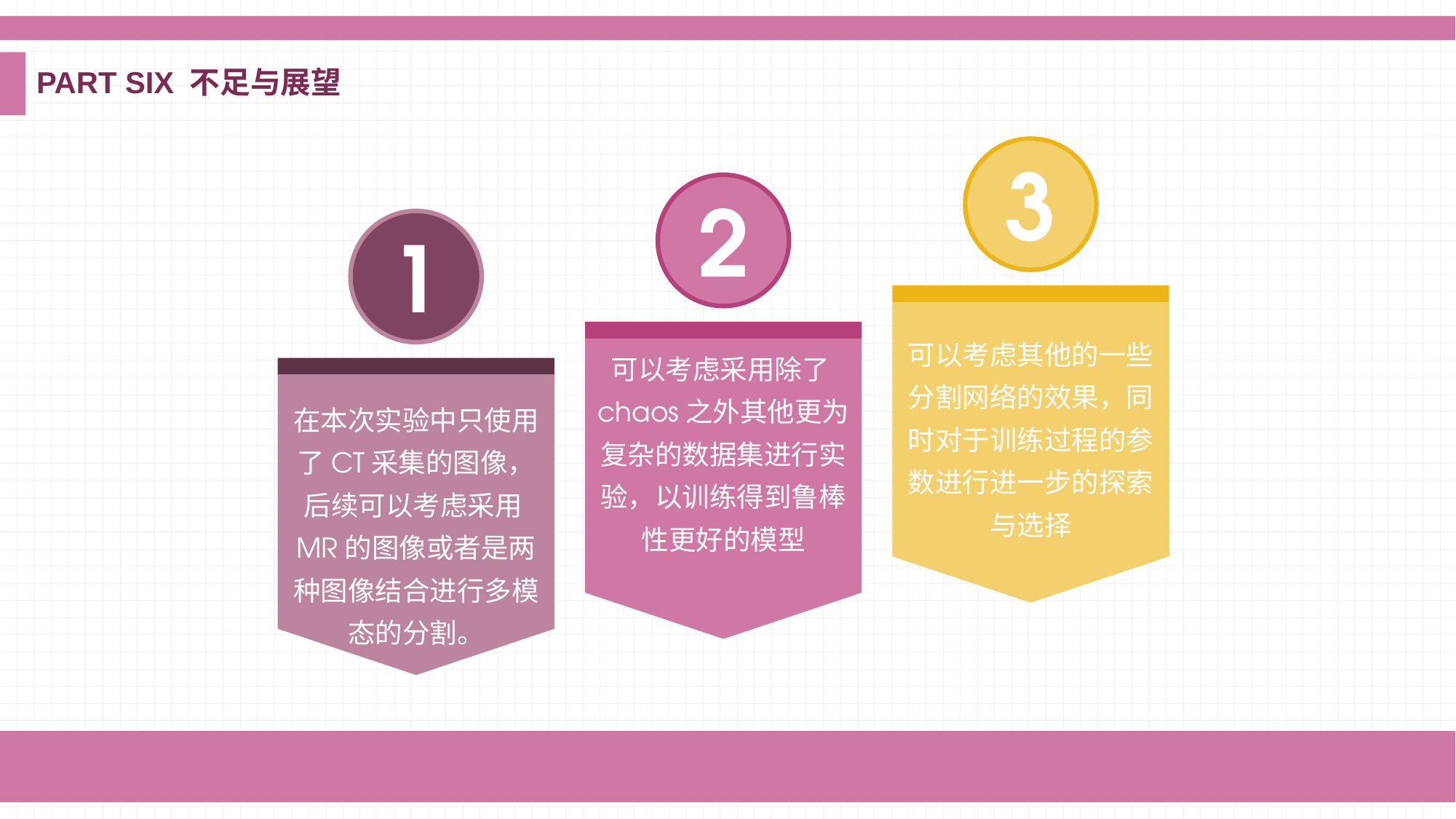

PART SIX 不足与展望
3
2
1

可以考虑其他的一些分割网络的效果，同时对于训练过程的参数进行进一步的探索与选择
可以考虑采用除了chaos之外其他更为复杂的数据集进行实验，以训练得到鲁棒性更好的模型

在本次实验中只使用了CT采集的图像，后续可以考虑采用MR的图像或者是两种图像结合进行多模态的分割。